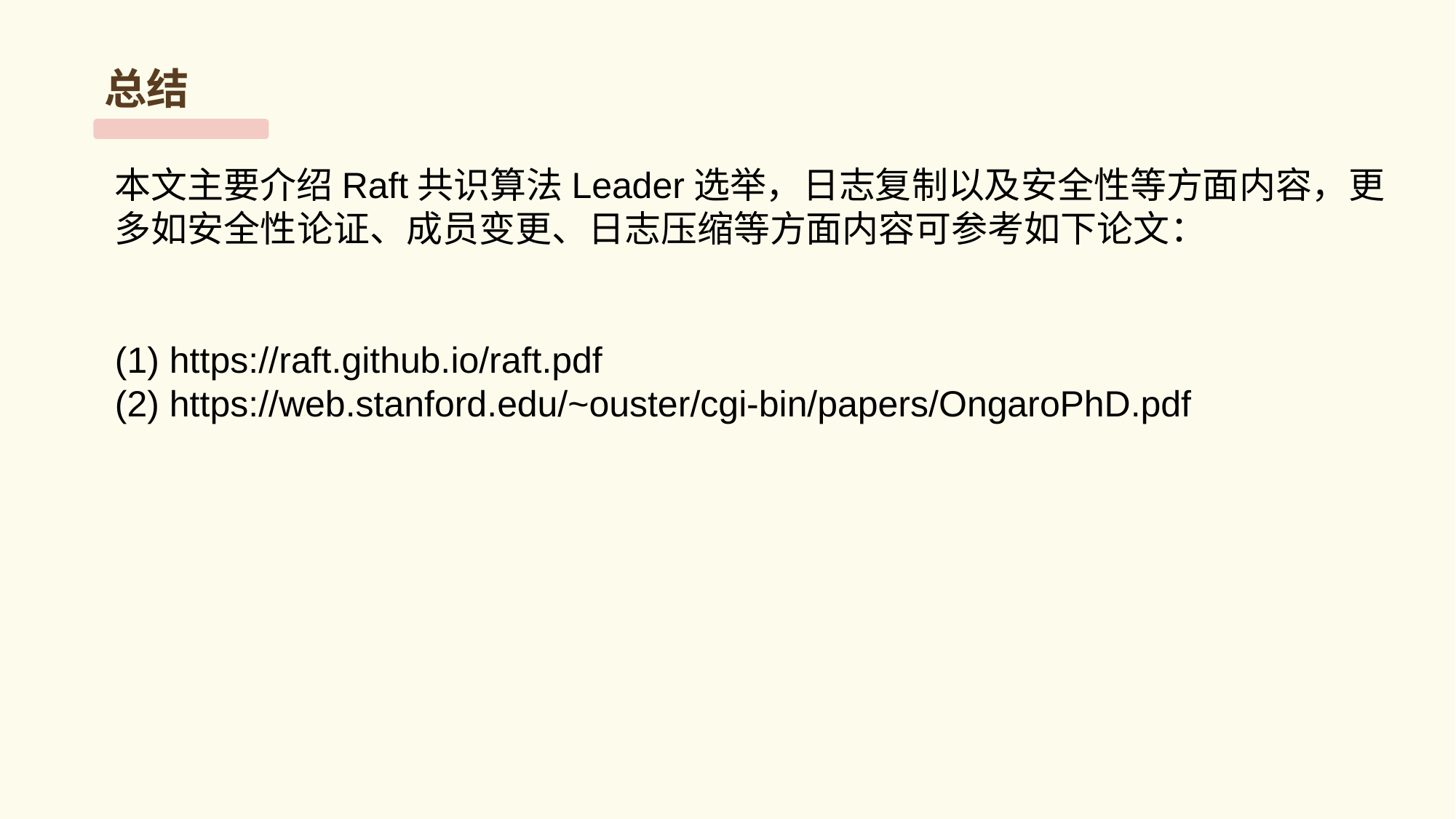

总结

本文主要介绍Raft共识算法Leader选举，日志复制以及安全性等方面内容，更多如安全性论证、成员变更、日志压缩等方面内容可参考如下论文：

(1) https://raft.github.io/raft.pdf
(2) https://web.stanford.edu/~ouster/cgi-bin/papers/OngaroPhD.pdf